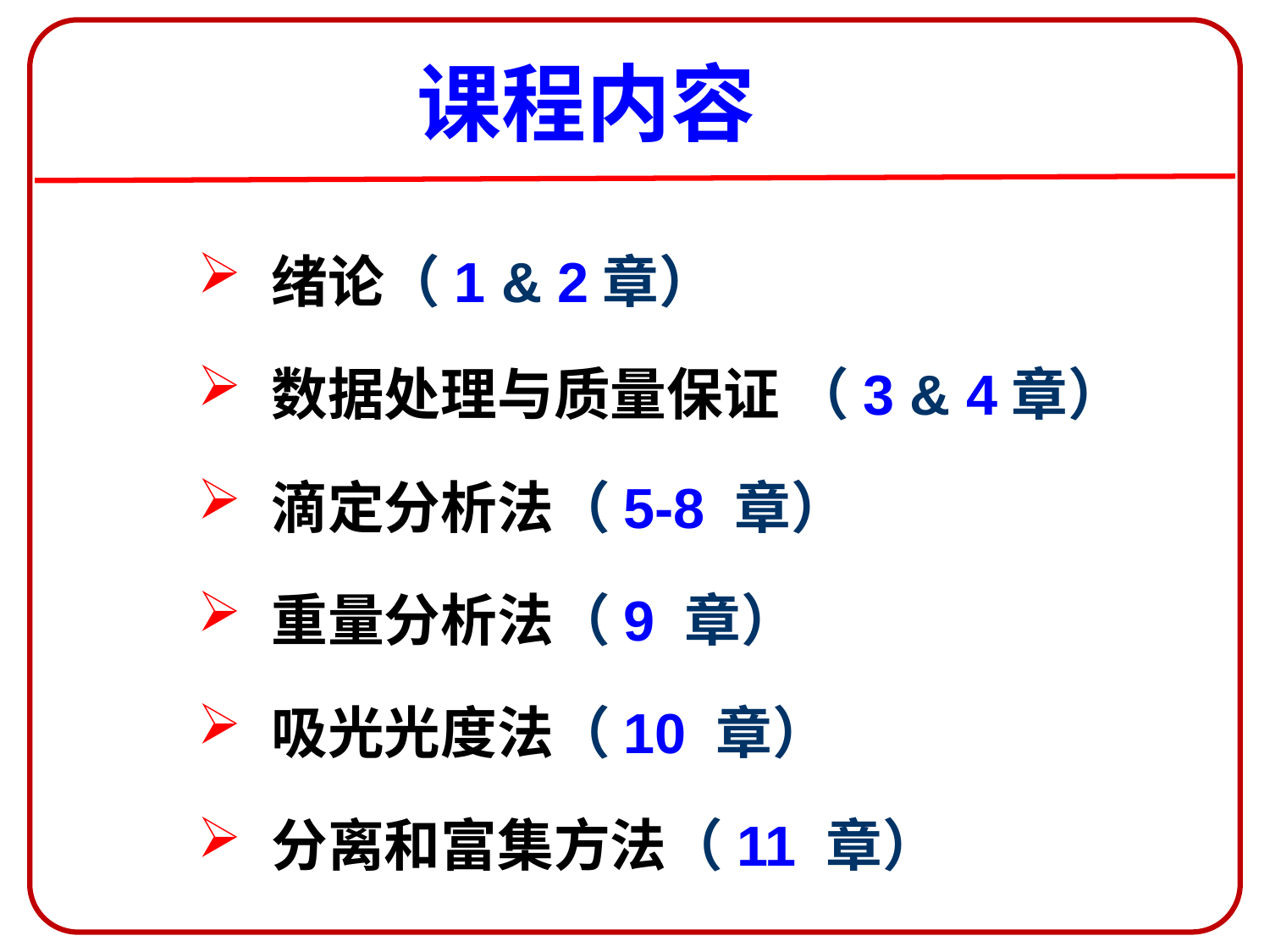

课程内容

 绪论（1 & 2章）
 数据处理与质量保证 （3 & 4章）
 滴定分析法（5-8 章）
 重量分析法（9 章）
 吸光光度法（10 章）
 分离和富集方法（11 章）